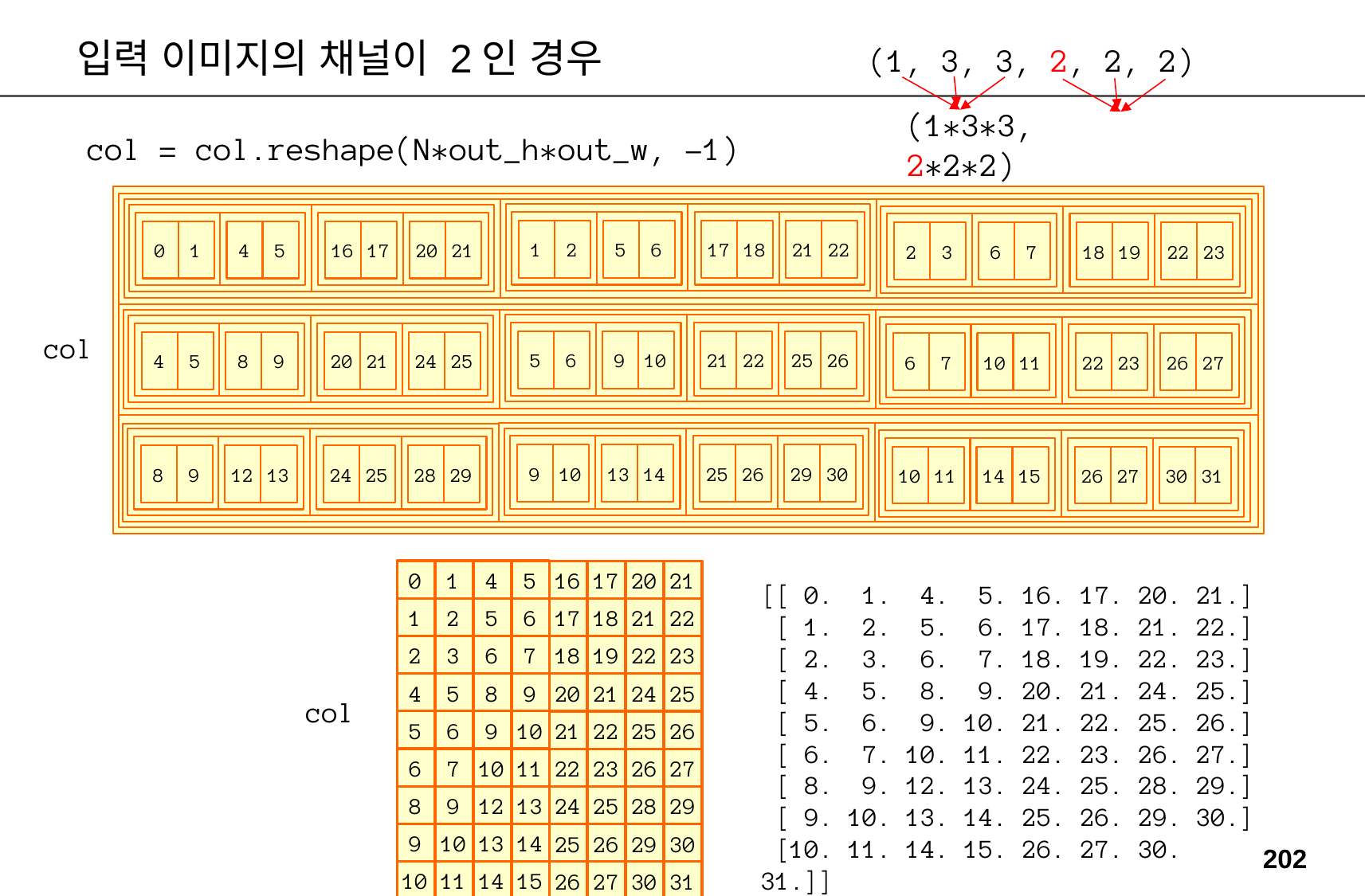

입력 이미지의 채널이 2인 경우
(1, 3, 3, 2, 2, 2)
(1*3*3, 2*2*2)
col = col.reshape(N*out_h*out_w, -1)

1
2
5
6
17
18
21
22
0
1
4
5
16
17
20
21
2
3
6
7
18
19
22
23

5
6
9
10
21
22
25
26
4
5
8
9
20
21
24
25
6
7
10
11
22
23
26
27

9
10
13
14
25
26
29
30
8
9
12
13
24
25
28
29
10
11
14
15
26
27
30
31
col
0
1
4
5
1
2
5
6
2
3
6
7
4
5
8
9
5
6
9
10
6
7
10
11
8
9
12
13
9
10
13
14
10
11
14
15
16
17
20
21
17
18
21
22
18
19
22
23
20
21
24
25
21
22
25
26
22
23
26
27
24
25
28
29
25
26
29
30
26
27
30
31
[[ 0.  1.  4.  5. 16. 17. 20. 21.]
 [ 1.  2.  5.  6. 17. 18. 21. 22.]
 [ 2.  3.  6.  7. 18. 19. 22. 23.]
 [ 4.  5.  8.  9. 20. 21. 24. 25.]
 [ 5.  6.  9. 10. 21. 22. 25. 26.]
 [ 6.  7. 10. 11. 22. 23. 26. 27.]
 [ 8.  9. 12. 13. 24. 25. 28. 29.]
 [ 9. 10. 13. 14. 25. 26. 29. 30.]
 [10. 11. 14. 15. 26. 27. 30. 31.]]
col